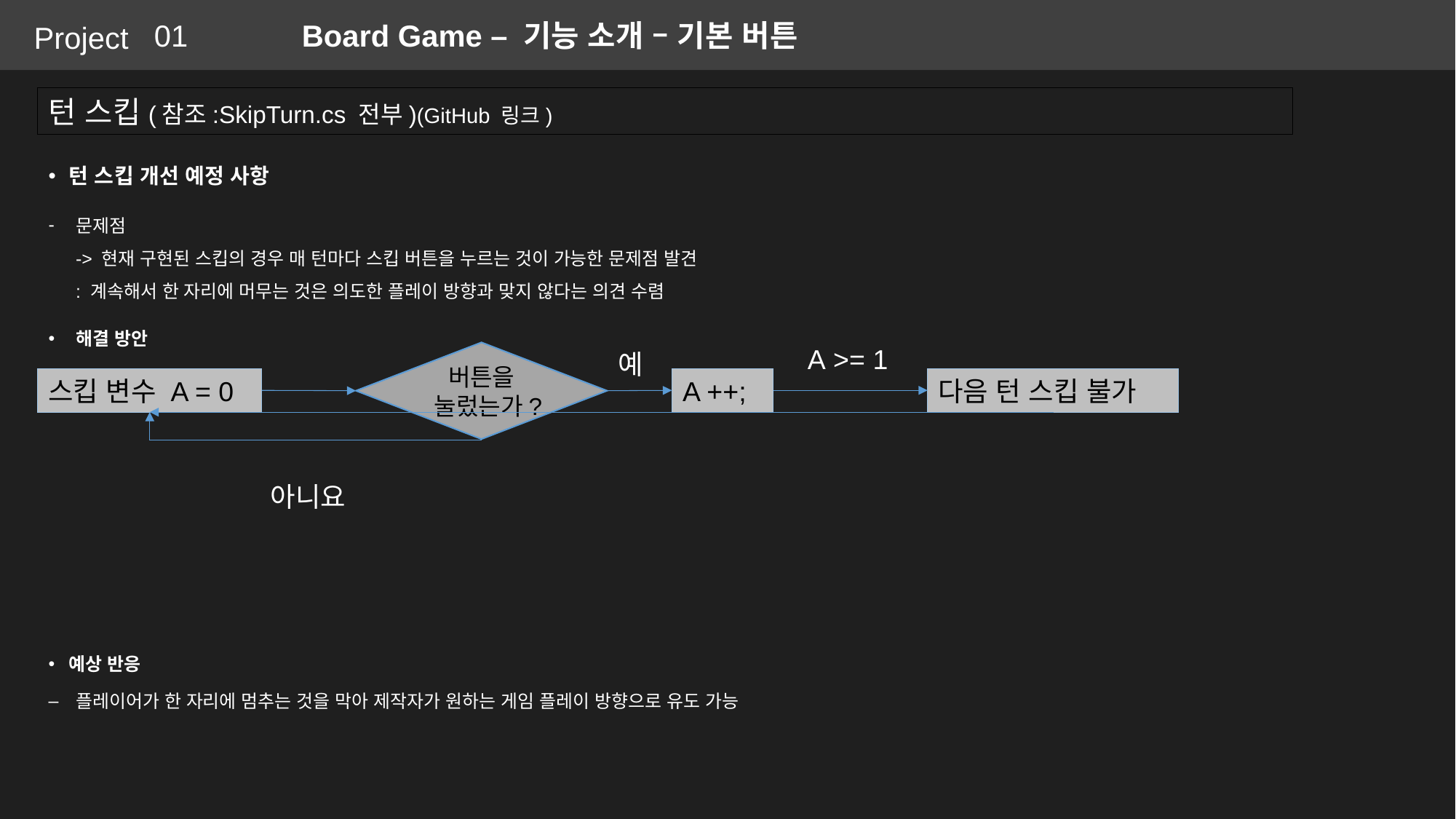

01
Board Game – 기능 소개 – 기본 버튼
턴 스킵(참조:SkipTurn.cs 전부)(GitHub 링크)
턴 스킵 개선 예정 사항
문제점
-> 현재 구현된 스킵의 경우 매 턴마다 스킵 버튼을 누르는 것이 가능한 문제점 발견
: 계속해서 한 자리에 머무는 것은 의도한 플레이 방향과 맞지 않다는 의견 수렴
해결 방안

예상 반응
플레이어가 한 자리에 멈추는 것을 막아 제작자가 원하는 게임 플레이 방향으로 유도 가능
A >= 1
예
버튼을 눌렀는가?
스킵 변수 A = 0
A ++;
다음 턴 스킵 불가
아니요